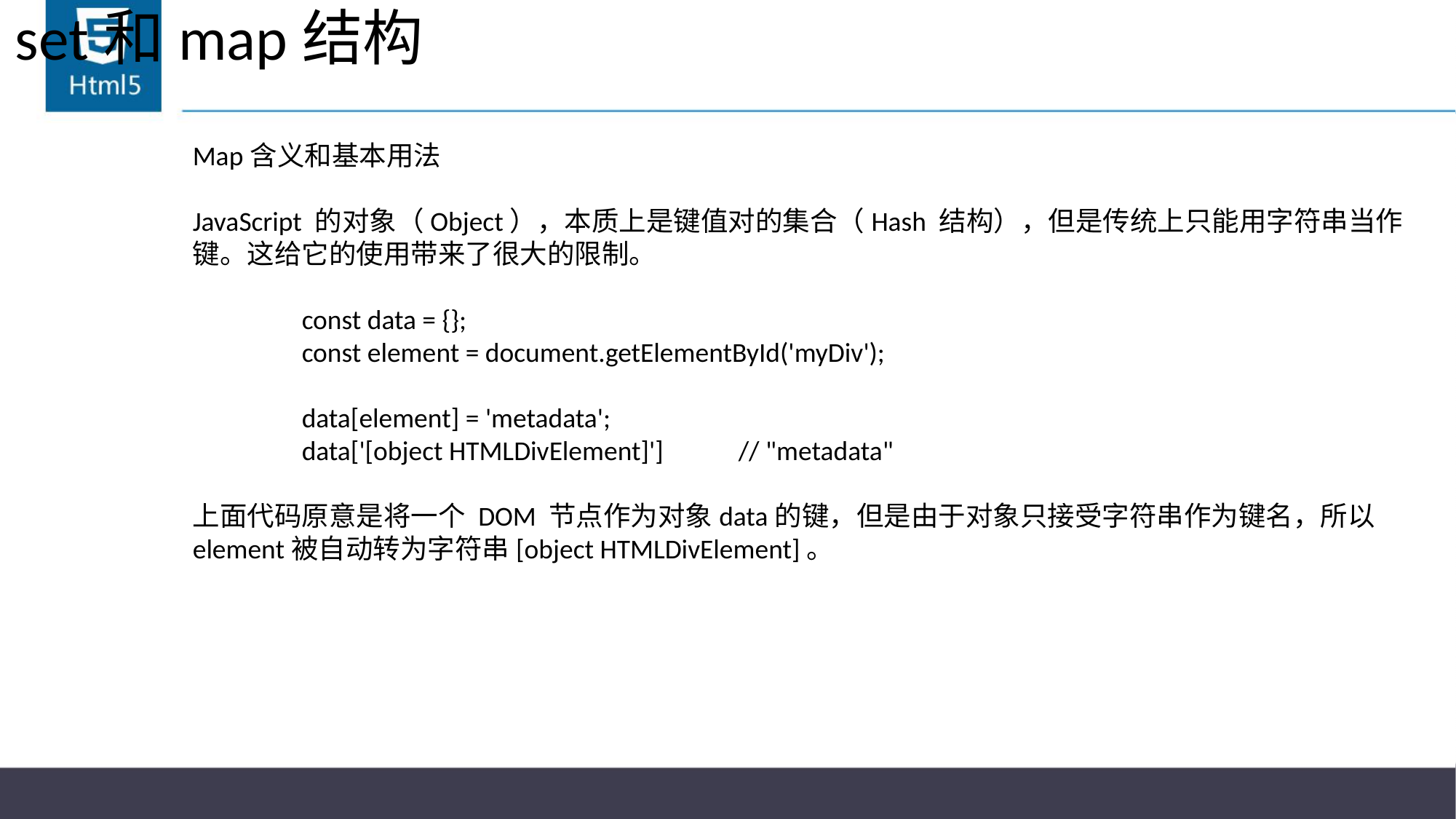

# set和map结构
Map含义和基本用法

JavaScript 的对象（Object），本质上是键值对的集合（Hash 结构），但是传统上只能用字符串当作键。这给它的使用带来了很大的限制。

	const data = {};
	const element = document.getElementById('myDiv');

	data[element] = 'metadata';
	data['[object HTMLDivElement]'] 	// "metadata"

上面代码原意是将一个 DOM 节点作为对象data的键，但是由于对象只接受字符串作为键名，所以element被自动转为字符串[object HTMLDivElement]。